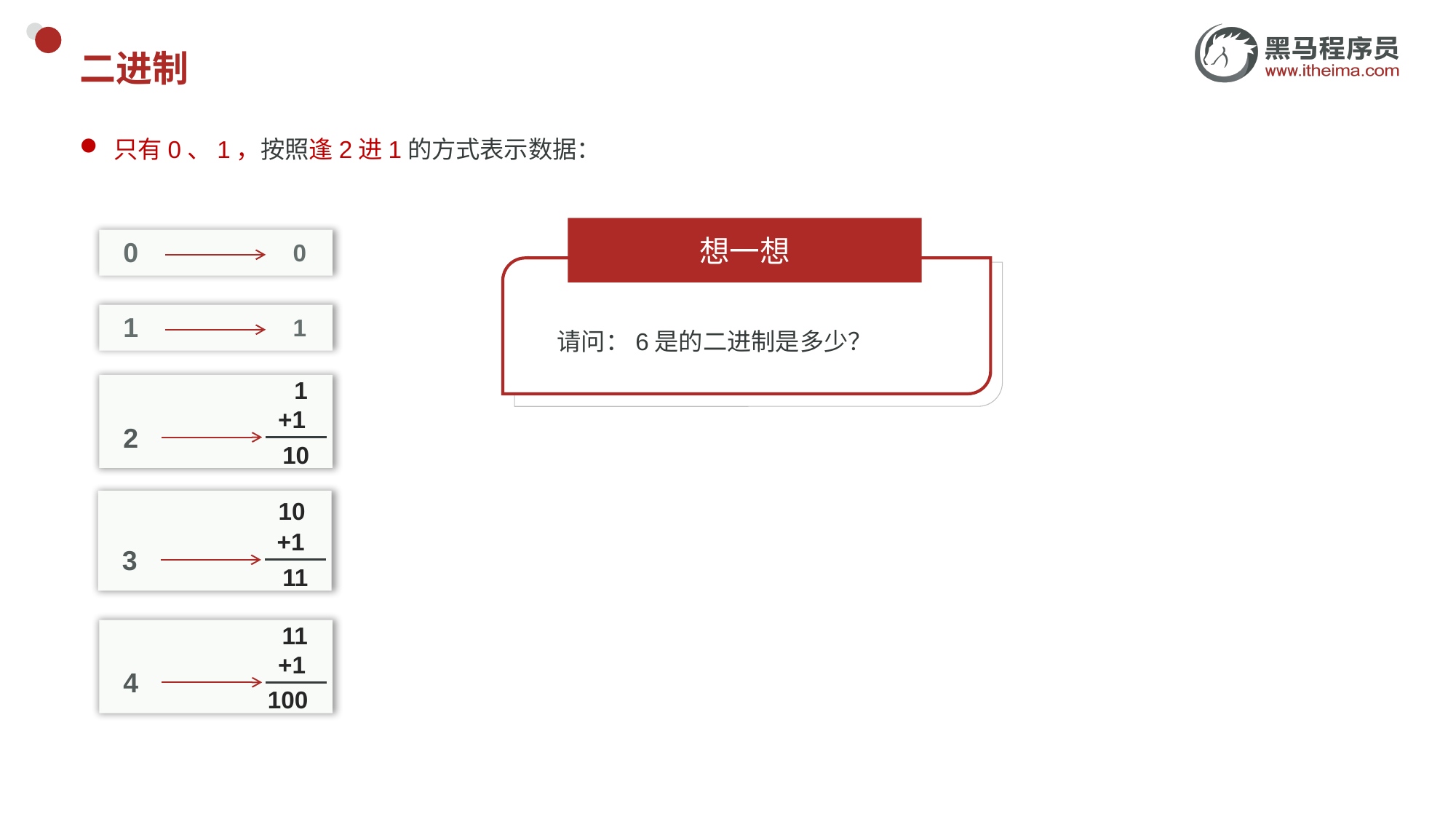

# 二进制
只有0、1，按照逢2进1的方式表示数据：
想一想

0
0

1
1
请问：6是的二进制是多少？
1

+1
2
10
10

+1
3
11
11

+1
4
100